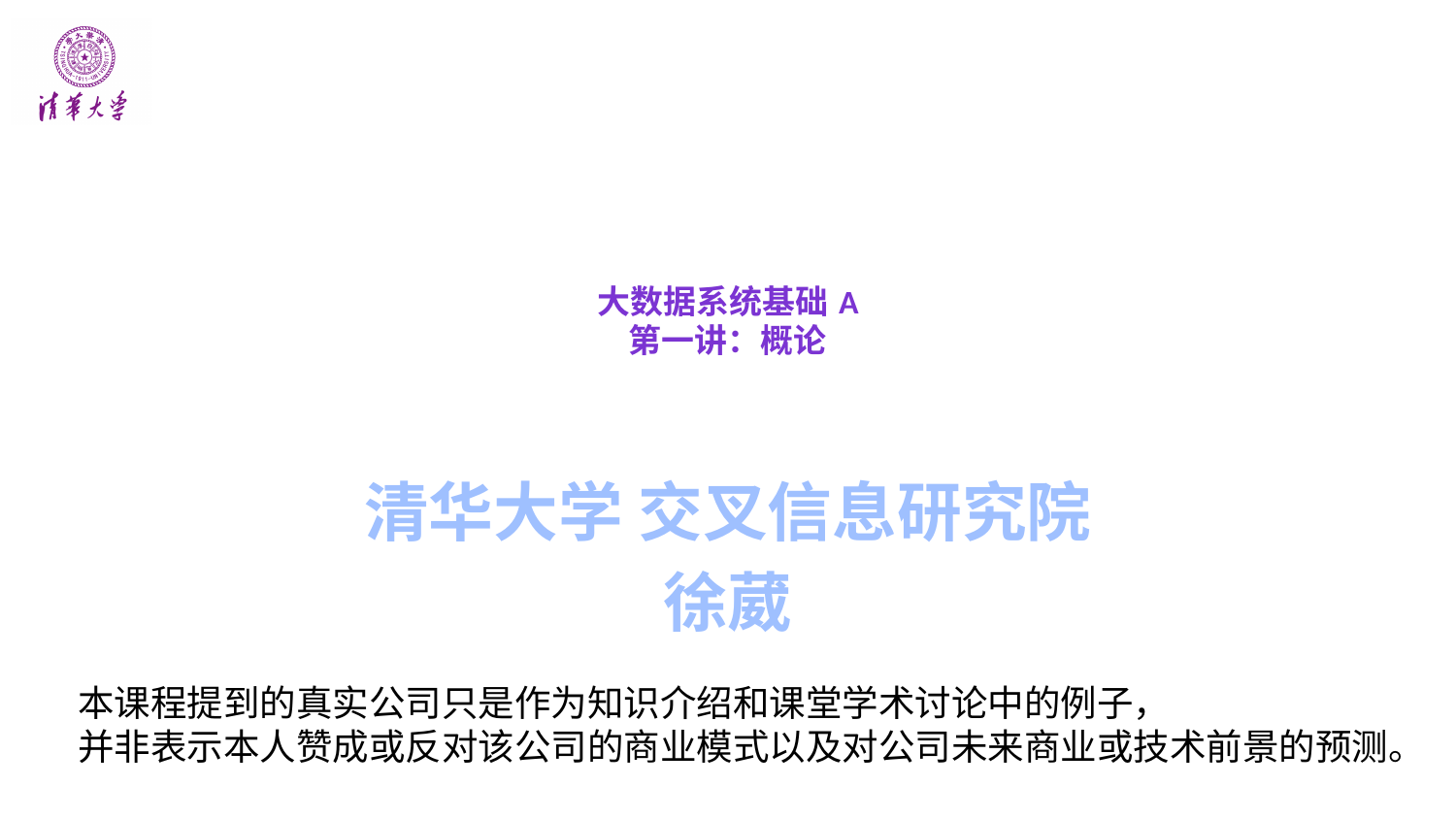

# 大数据系统基础 A 第一讲：概论
清华大学 交叉信息研究院
徐葳

本课程提到的真实公司只是作为知识介绍和课堂学术讨论中的例子，
并非表示本人赞成或反对该公司的商业模式以及对公司未来商业或技术前景的预测。